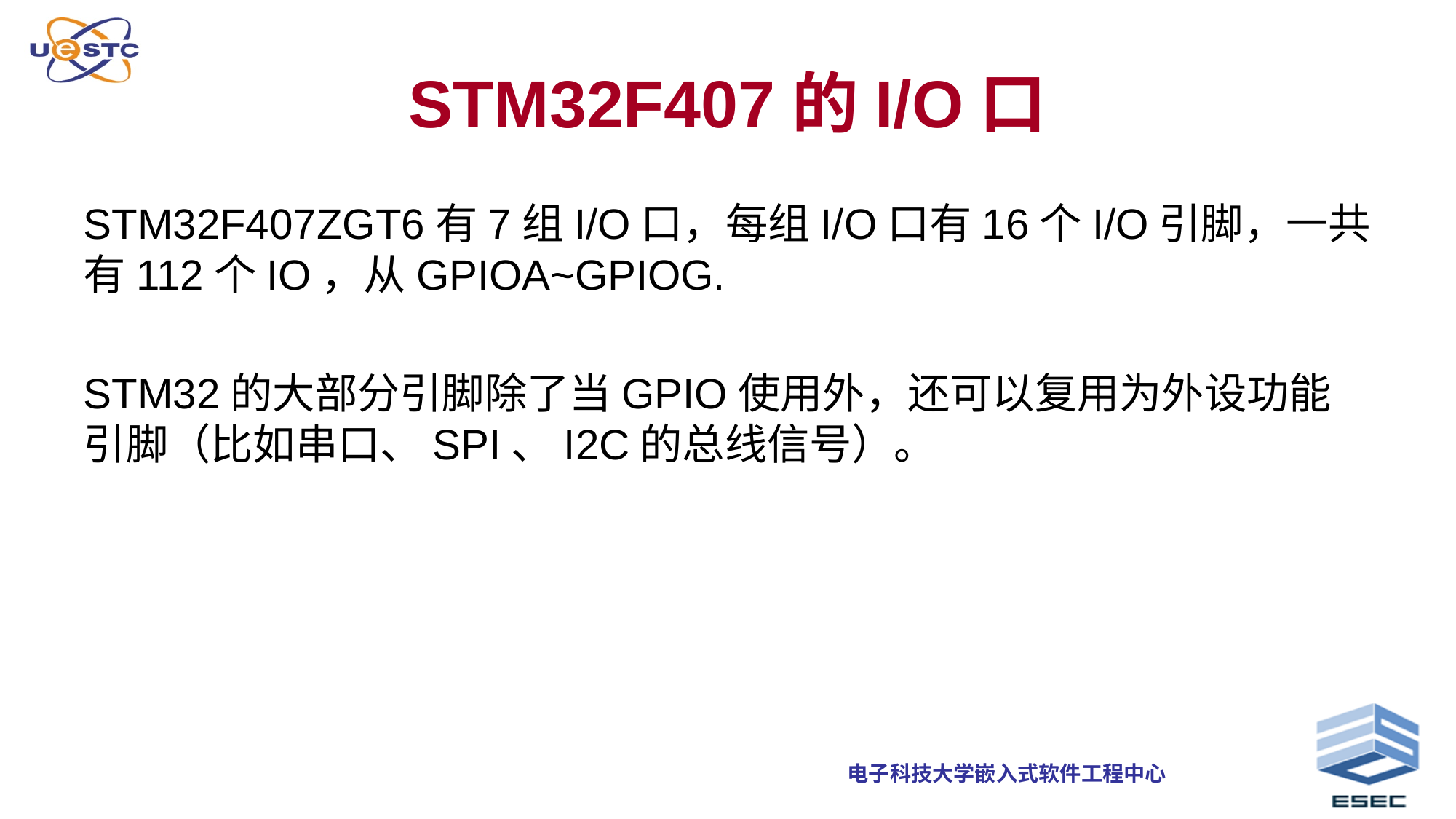

# STM32F407的I/O口
STM32F407ZGT6有7组I/O口，每组I/O口有16个I/O引脚，一共有112个IO，从GPIOA~GPIOG.

STM32的大部分引脚除了当GPIO使用外，还可以复用为外设功能引脚（比如串口、SPI、I2C的总线信号）。